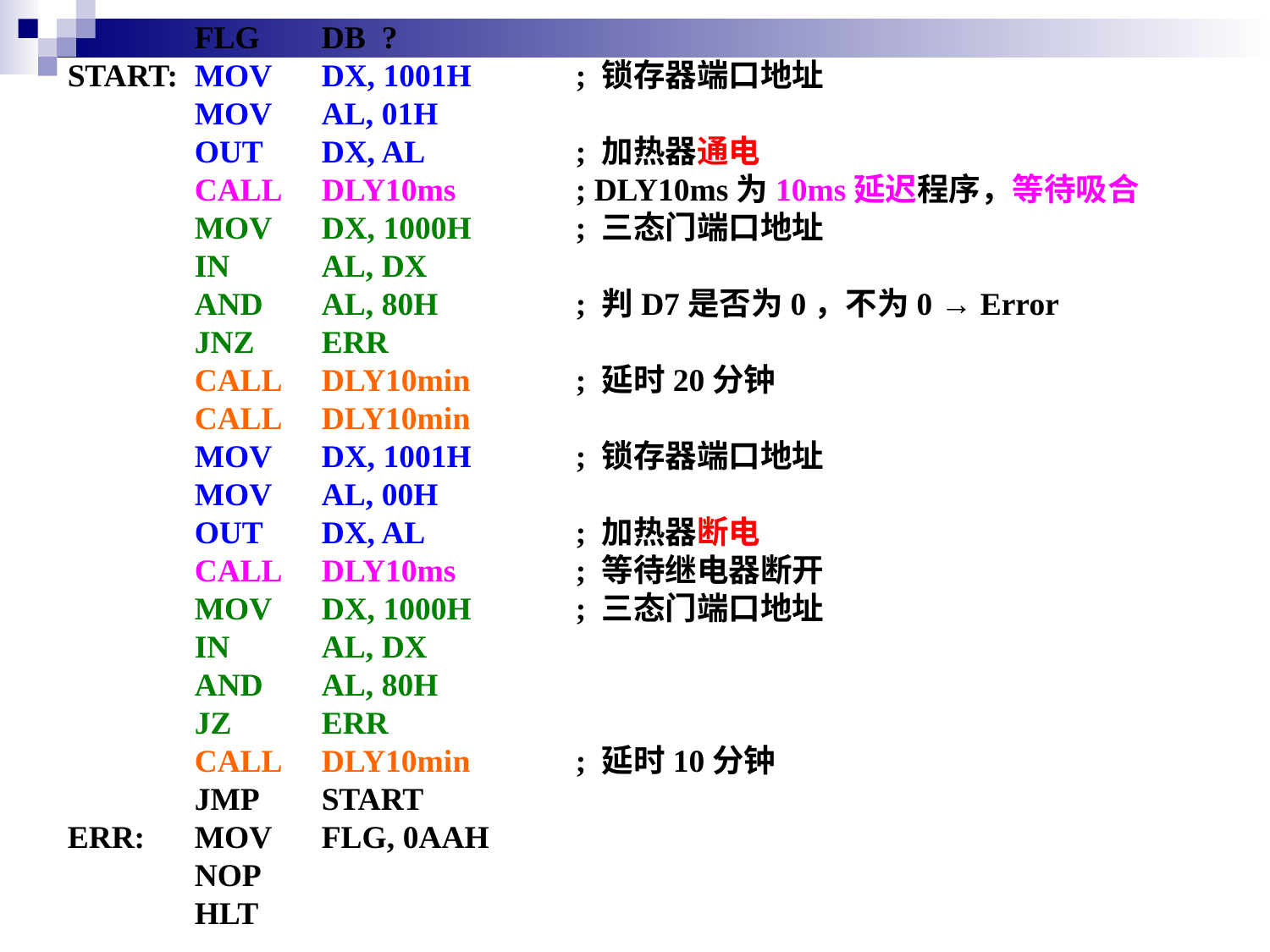

FLG	DB  ?
START:	MOV	DX, 1001H	; 锁存器端口地址
	MOV	AL, 01H
	OUT	DX, AL		; 加热器通电
	CALL	DLY10ms	; DLY10ms为10ms延迟程序，等待吸合
	MOV	DX, 1000H	; 三态门端口地址
	IN	AL, DX
	AND	AL, 80H		; 判D7是否为0，不为0 → Error
	JNZ	ERR
	CALL	DLY10min	; 延时20分钟
	CALL	DLY10min
	MOV	DX, 1001H	; 锁存器端口地址
	MOV	AL, 00H
	OUT	DX, AL		; 加热器断电
	CALL	DLY10ms	; 等待继电器断开
	MOV	DX, 1000H	; 三态门端口地址
	IN	AL, DX
	AND	AL, 80H
	JZ	ERR
	CALL	DLY10min	; 延时10分钟
	JMP	START
ERR:	MOV	FLG, 0AAH
	NOP
	HLT